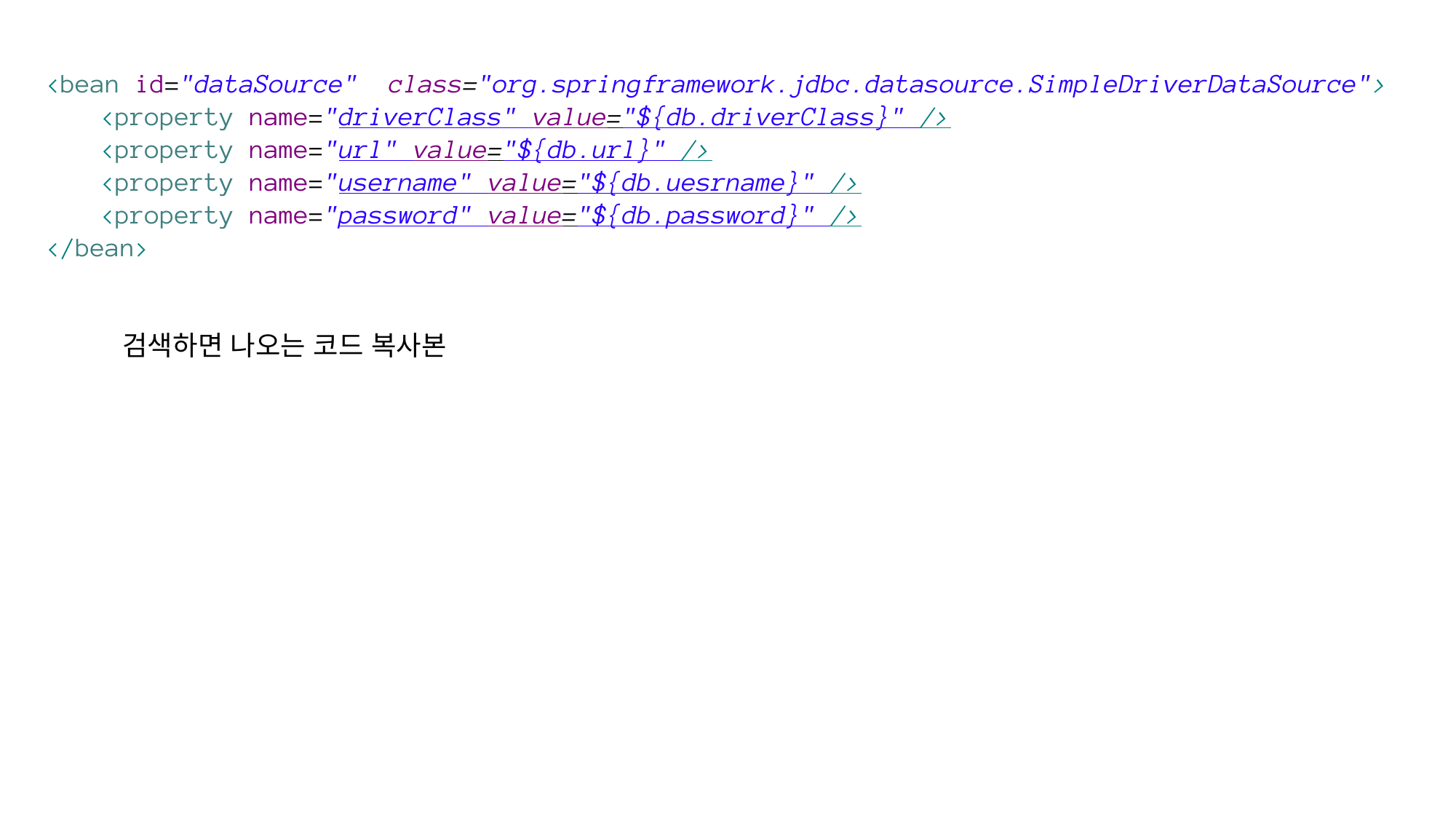

<bean id="dataSource"  class="org.springframework.jdbc.datasource.SimpleDriverDataSource">
<property name="driverClass" value="${db.driverClass}" />
<property name="url" value="${db.url}" />
<property name="username" value="${db.uesrname}" />
<property name="password" value="${db.password}" />
</bean>
검색하면 나오는 코드 복사본